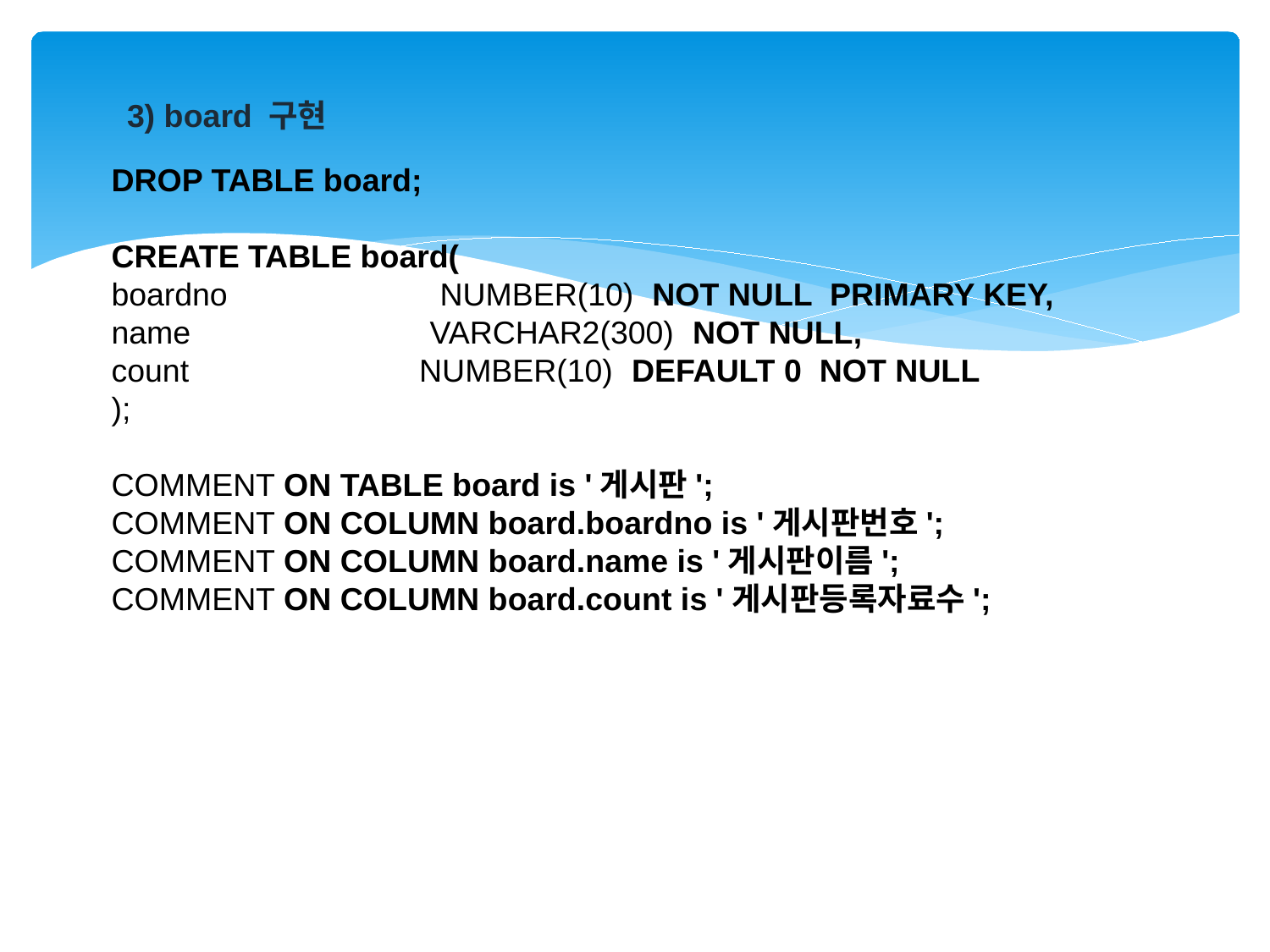

3) board 구현
DROP TABLE board;

CREATE TABLE board(
boardno                        NUMBER(10)  NOT NULL  PRIMARY KEY,
name                           VARCHAR2(300)  NOT NULL,
count                          NUMBER(10)  DEFAULT 0  NOT NULL
);

COMMENT ON TABLE board is '게시판';
COMMENT ON COLUMN board.boardno is '게시판번호';
COMMENT ON COLUMN board.name is '게시판이름';
COMMENT ON COLUMN board.count is '게시판등록자료수';